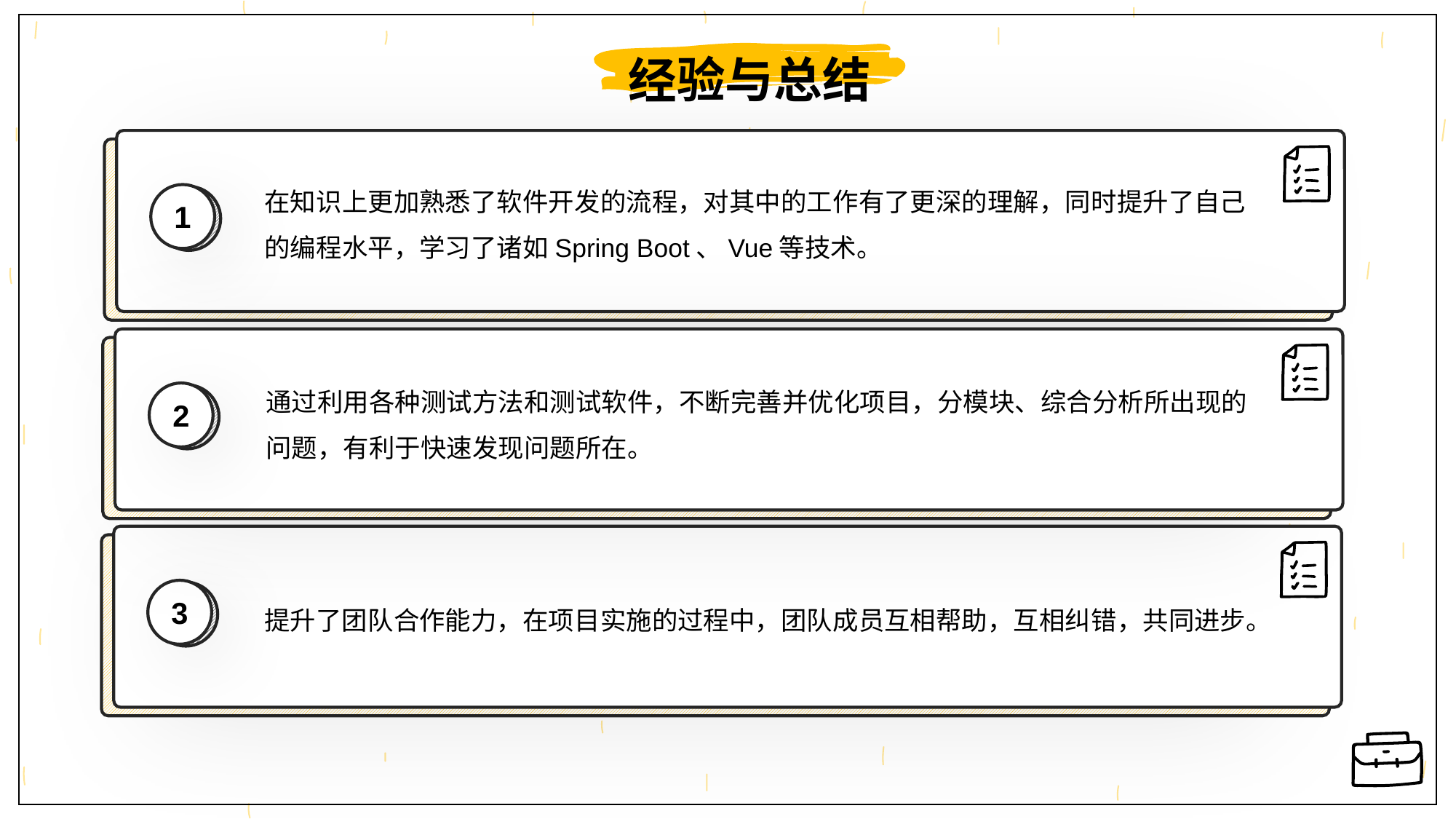

经验与总结

在知识上更加熟悉了软件开发的流程，对其中的工作有了更深的理解，同时提升了自己的编程水平，学习了诸如Spring Boot、Vue等技术。
1

通过利用各种测试方法和测试软件，不断完善并优化项目，分模块、综合分析所出现的问题，有利于快速发现问题所在。
2

3

提升了团队合作能力，在项目实施的过程中，团队成员互相帮助，互相纠错，共同进步。